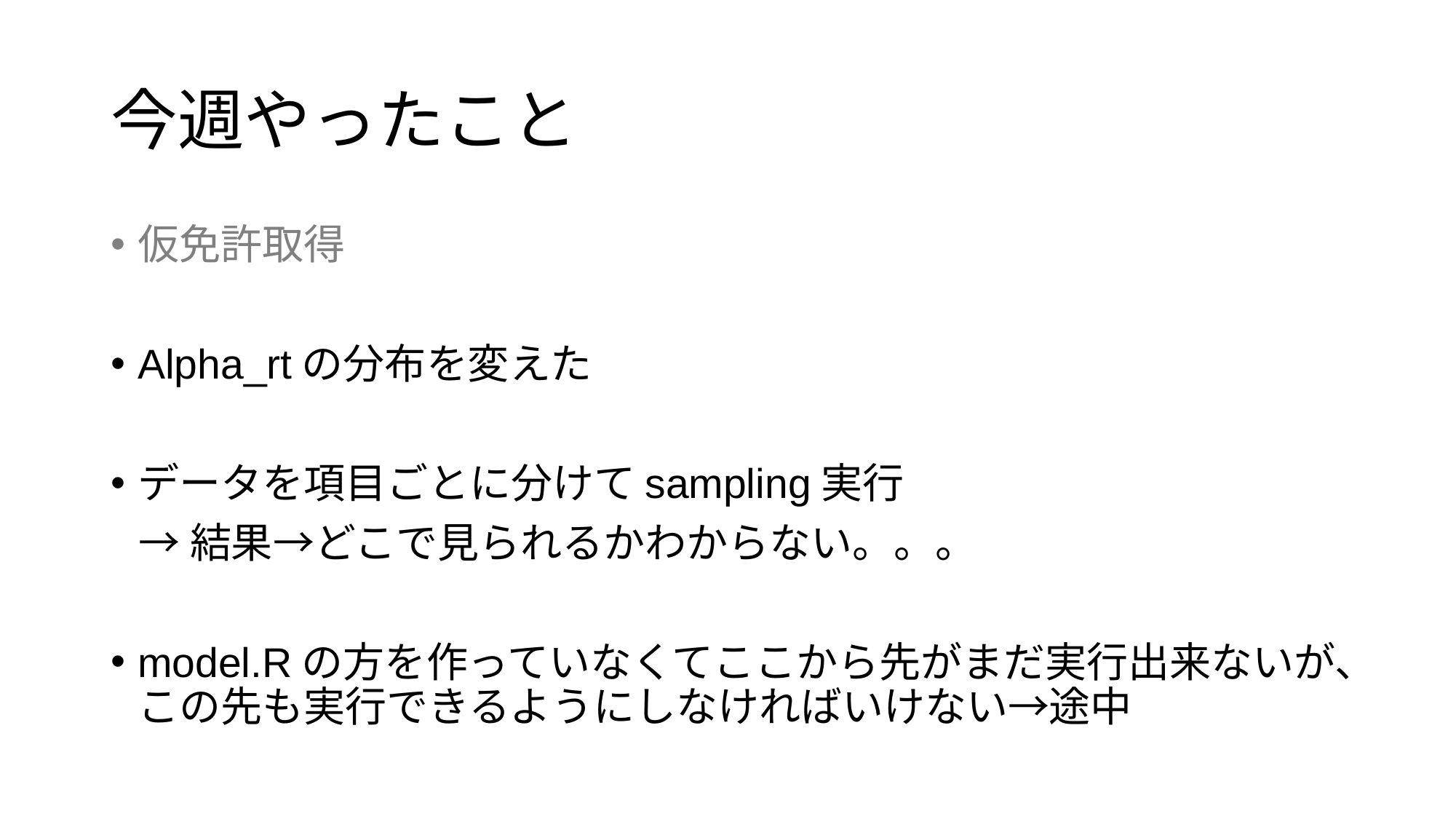

# 今週やったこと
仮免許取得

Alpha_rtの分布を変えた

データを項目ごとに分けてsampling実行
   →結果→どこで見られるかわからない。。。

model.Rの方を作っていなくてここから先がまだ実行出来ないが、この先も実行できるようにしなければいけない→途中